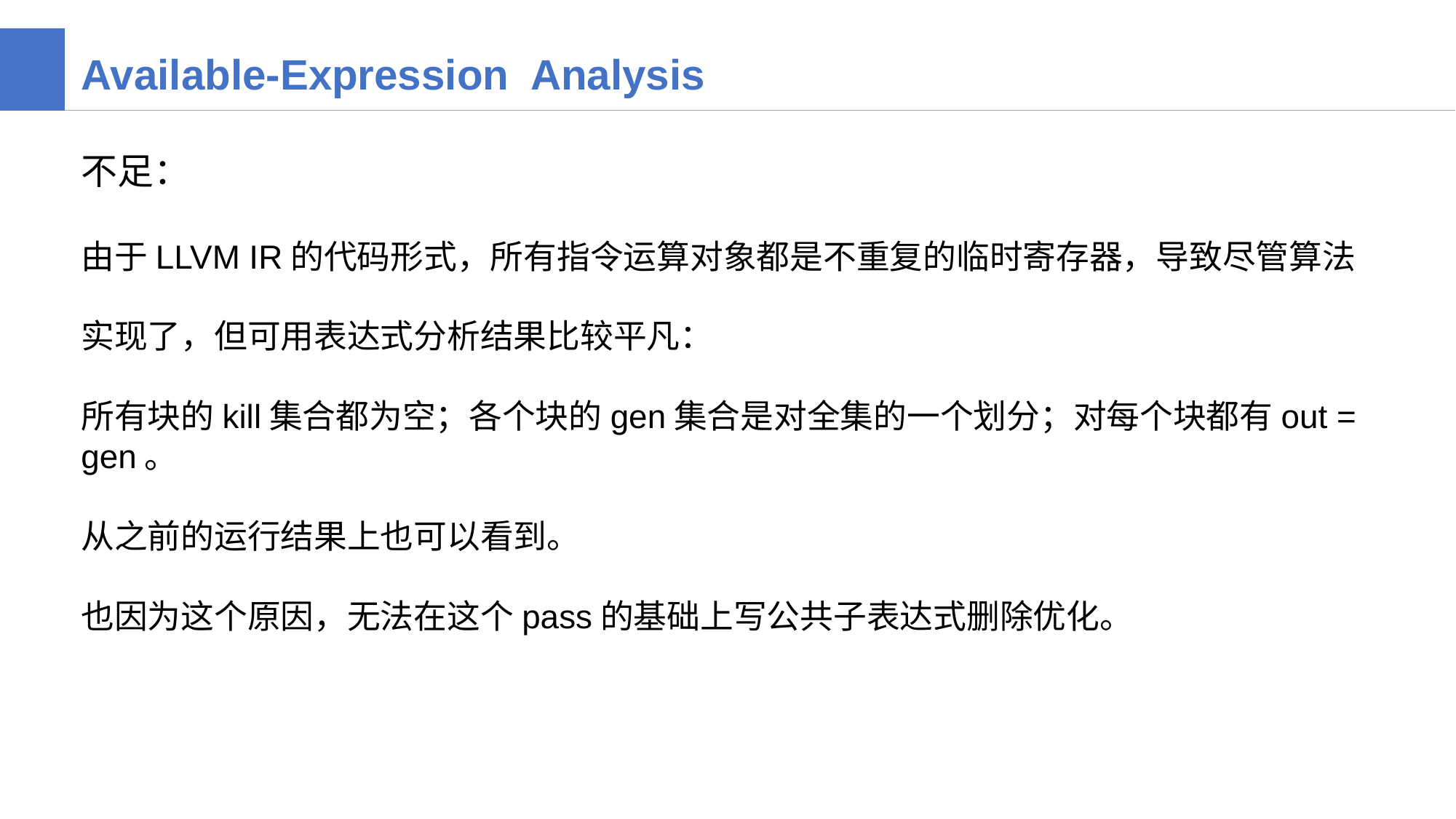

Available-Expression  Analysis
不足：

由于LLVM IR的代码形式，所有指令运算对象都是不重复的临时寄存器，导致尽管算法

实现了，但可用表达式分析结果比较平凡：

所有块的kill集合都为空；各个块的gen集合是对全集的一个划分；对每个块都有out = gen。

从之前的运行结果上也可以看到。

也因为这个原因，无法在这个pass的基础上写公共子表达式删除优化。